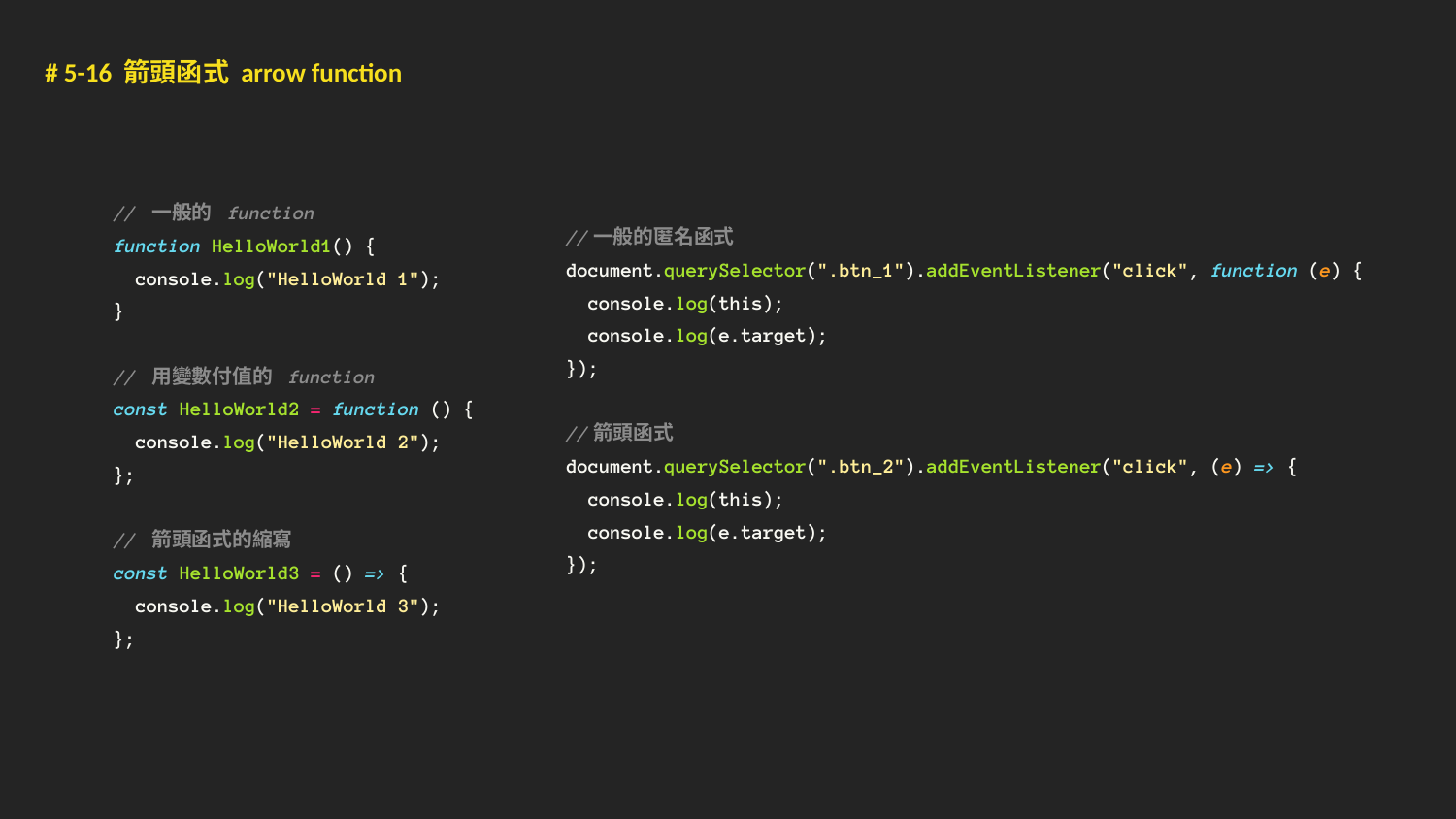

# 5-16 箭頭函式 arrow function
// 一般的 function
function HelloWorld1() {
  console.log("HelloWorld 1");
}

// 用變數付值的 function
const HelloWorld2 = function () {
  console.log("HelloWorld 2");
};

// 箭頭函式的縮寫
const HelloWorld3 = () => {
  console.log("HelloWorld 3");
};

//一般的匿名函式
document.querySelector(".btn_1").addEventListener("click", function (e) {
  console.log(this);
  console.log(e.target);
});

//箭頭函式
document.querySelector(".btn_2").addEventListener("click", (e) => {
  console.log(this);
  console.log(e.target);
});